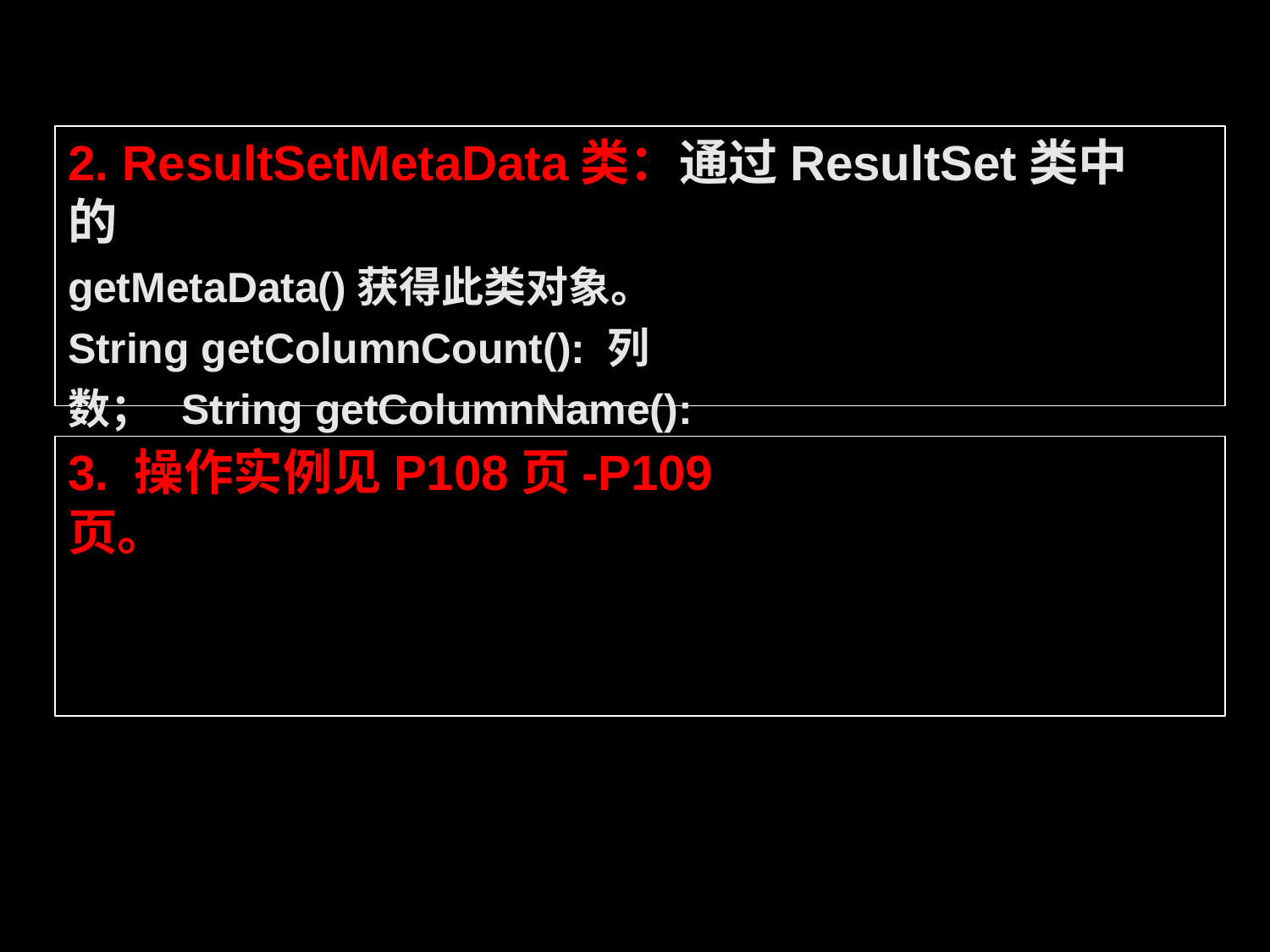

2. ResultSetMetaData类：通过ResultSet类中的
getMetaData()获得此类对象。 String getColumnCount(): 列数；  String getColumnName(): 列名；

3. 操作实例见P108页-P109页。